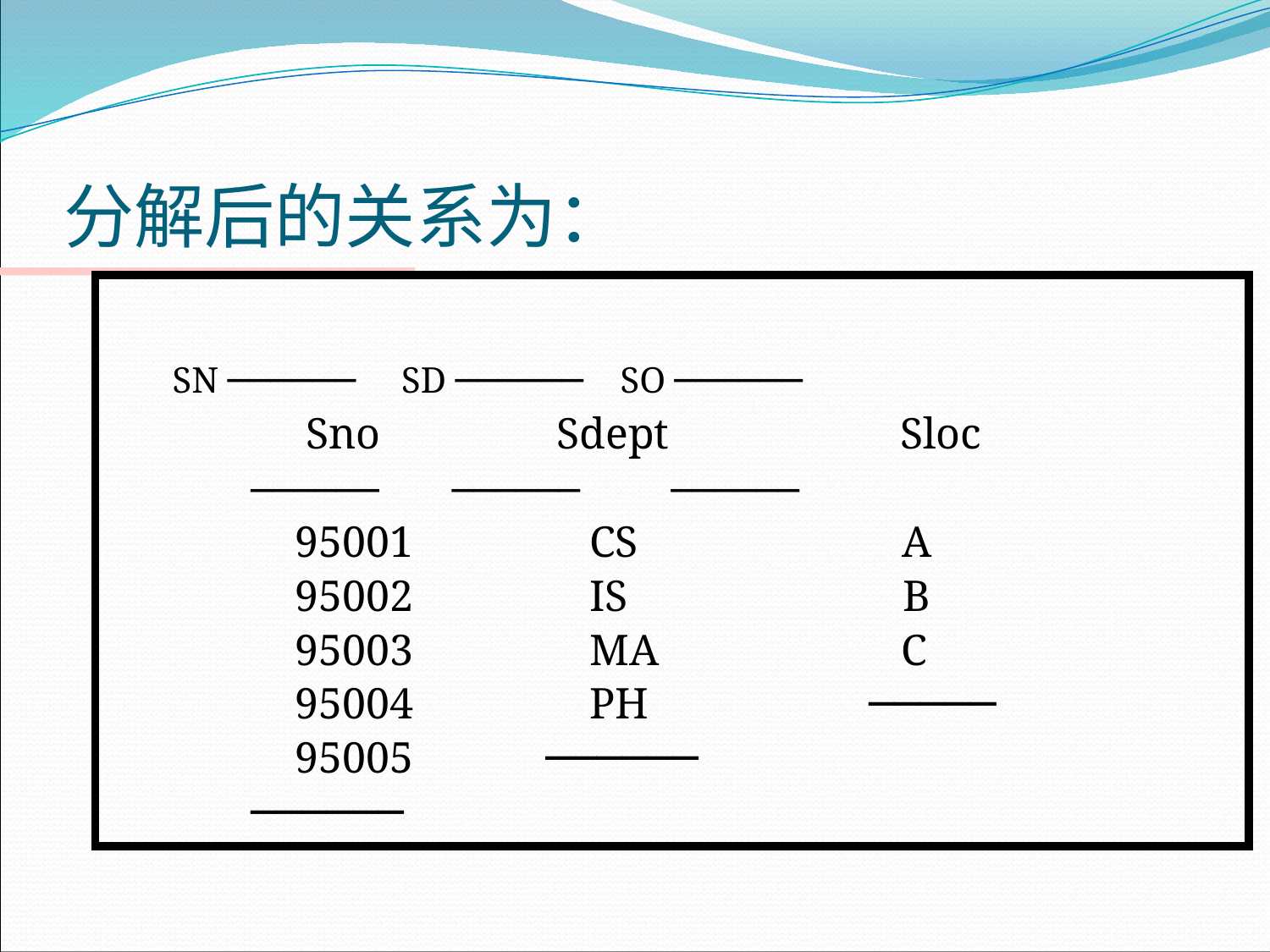

# 分解后的关系为：

     SN ──────     SD ──────    SO ──────
                  Sno                Sdept                     Sloc
             ──────        ──────          ──────
                 95001                CS                        A
                 95002                IS                         B
                 95003                MA                      C
                 95004                PH                    ─────
                 95005            ──────
             ──────

631